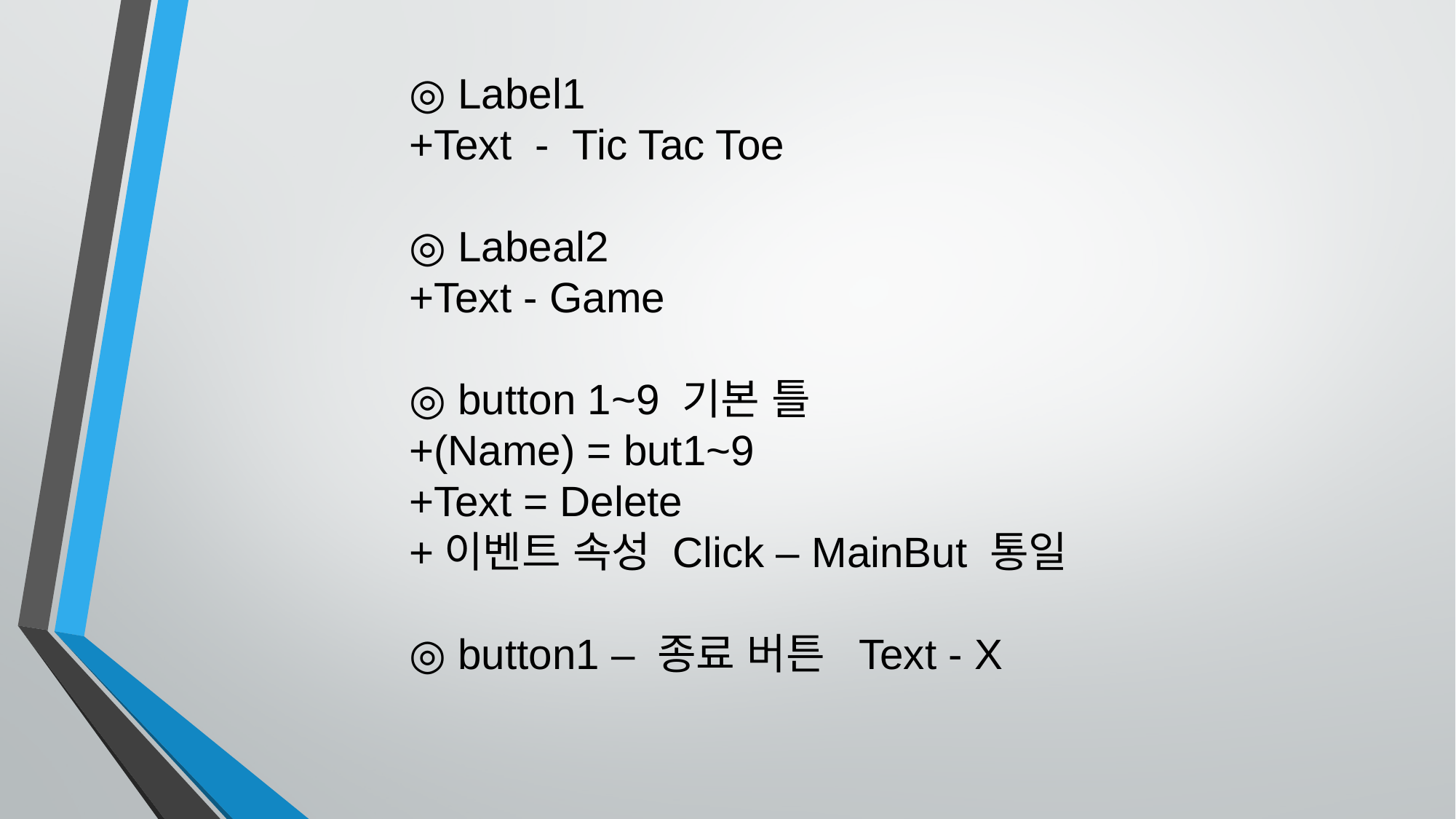

◎ Label1
+Text  -  Tic Tac Toe

◎ Labeal2
+Text - Game

◎ button 1~9 기본 틀
+(Name) = but1~9
+Text = Delete
+이벤트 속성 Click – MainBut 통일

◎ button1 – 종료 버튼  Text - X